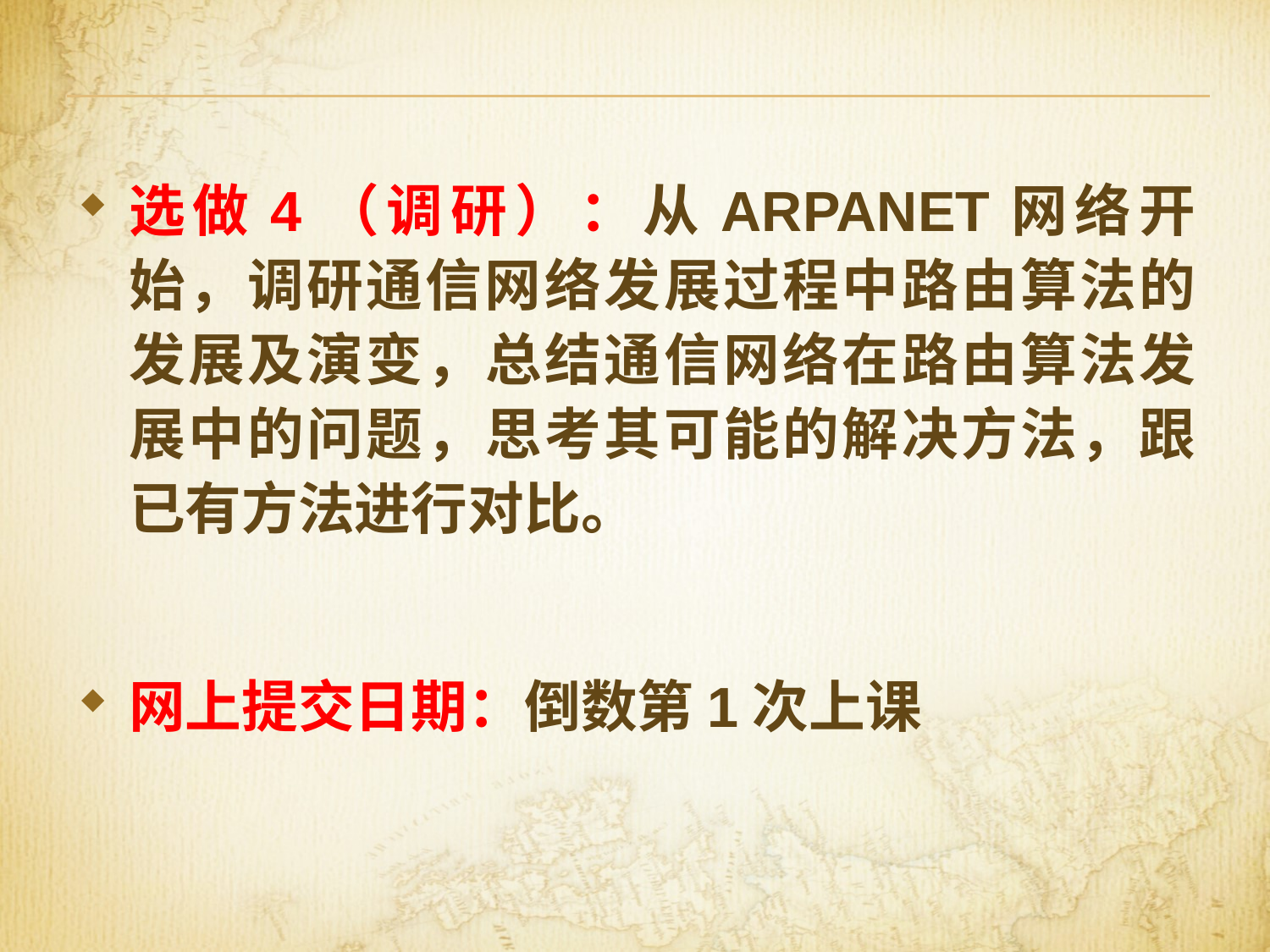

#
选做4（调研）：从ARPANET网络开始，调研通信网络发展过程中路由算法的发展及演变，总结通信网络在路由算法发展中的问题，思考其可能的解决方法，跟已有方法进行对比。

网上提交日期：倒数第1次上课